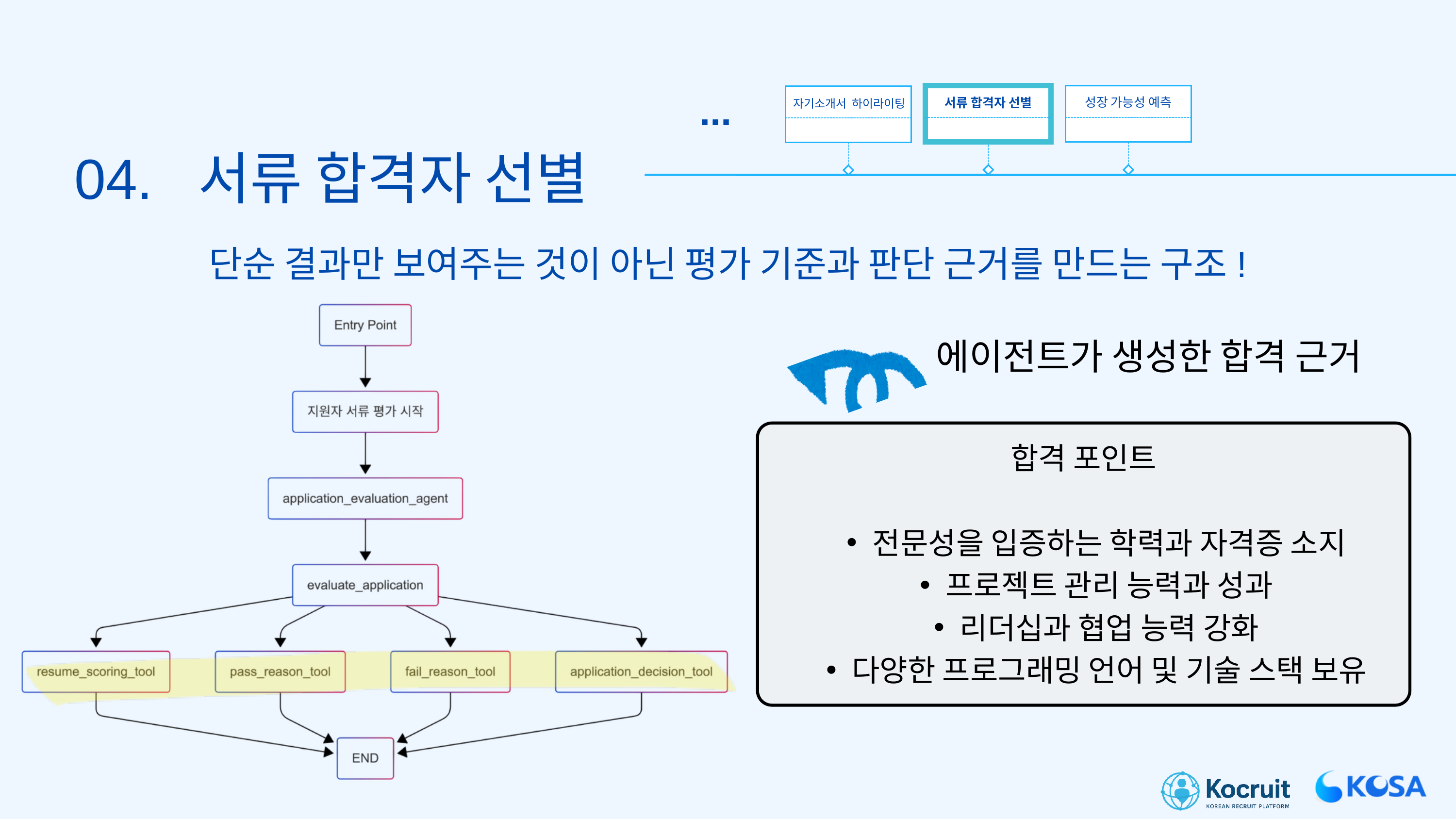

...
성장 가능성 예측
서류 합격자 선별
자기소개서  하이라이팅

04.  서류 합격자 선별

단순 결과만 보여주는 것이 아닌 평가 기준과 판단 근거를 만드는 구조!

에이전트가 생성한 합격 근거

합격 포인트

전문성을 입증하는 학력과 자격증 소지
프로젝트 관리 능력과 성과
리더십과 협업 능력 강화
다양한 프로그래밍 언어 및 기술 스택 보유